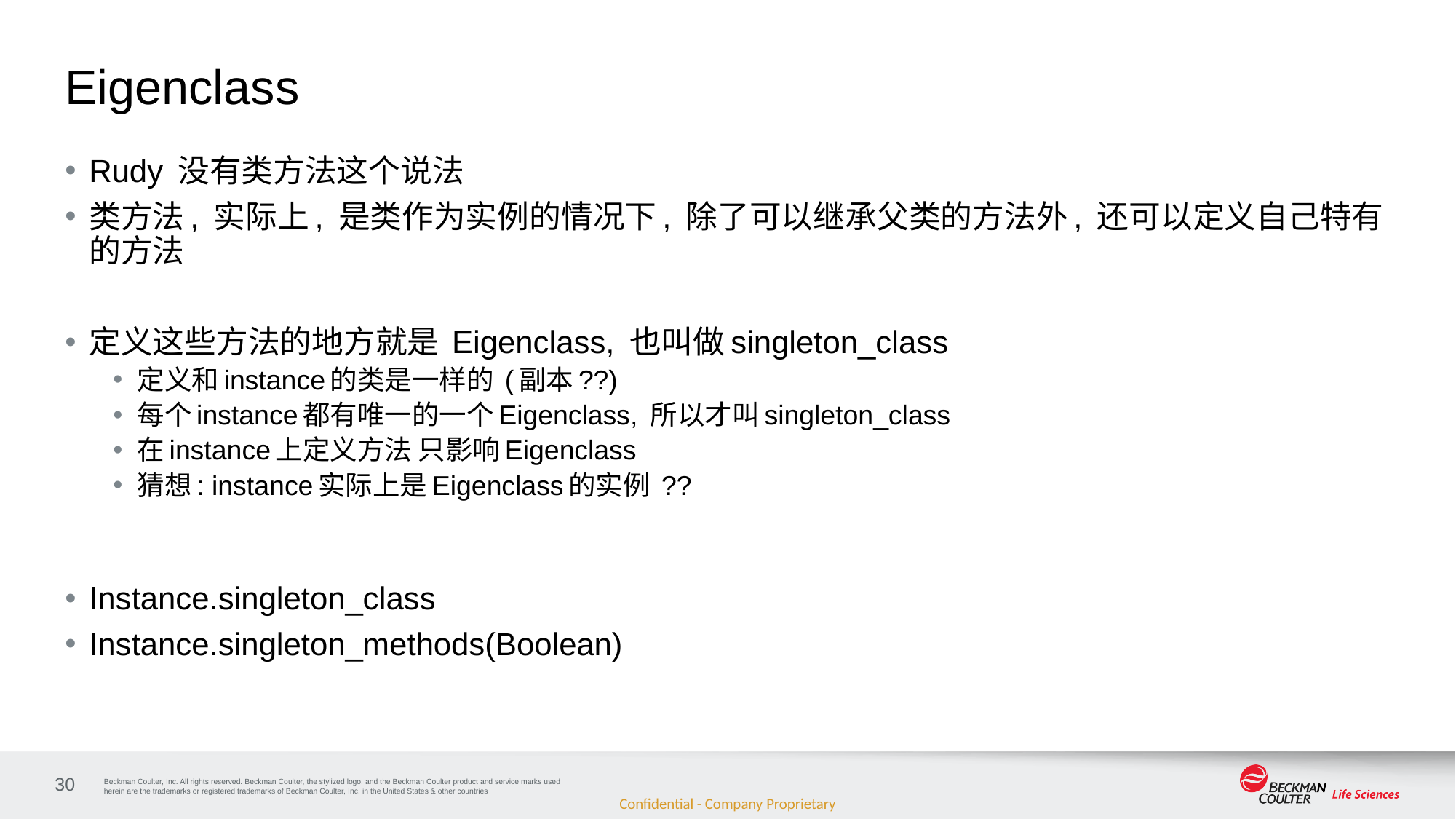

# Eigenclass
Rudy 没有类方法这个说法
类方法, 实际上, 是类作为实例的情况下, 除了可以继承父类的方法外, 还可以定义自己特有的方法

定义这些方法的地方就是 Eigenclass, 也叫做singleton_class
定义和instance的类是一样的 (副本??)
每个instance都有唯一的一个Eigenclass, 所以才叫singleton_class
在instance上定义方法 只影响Eigenclass
猜想: instance实际上是Eigenclass的实例 ??

Instance.singleton_class
Instance.singleton_methods(Boolean)